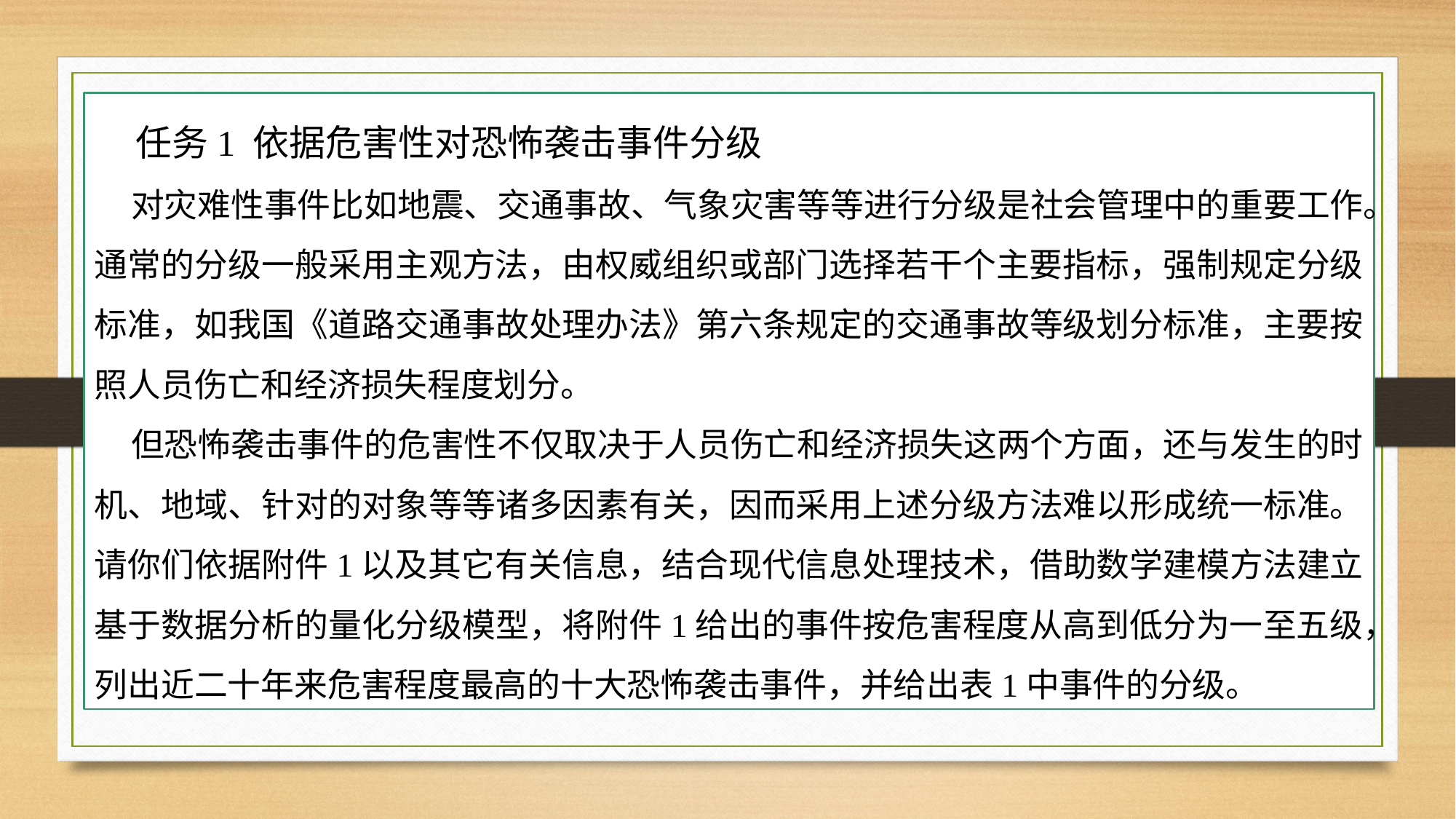

任务1 依据危害性对恐怖袭击事件分级
对灾难性事件比如地震、交通事故、气象灾害等等进行分级是社会管理中的重要工作。通常的分级一般采用主观方法，由权威组织或部门选择若干个主要指标，强制规定分级标准，如我国《道路交通事故处理办法》第六条规定的交通事故等级划分标准，主要按照人员伤亡和经济损失程度划分。
但恐怖袭击事件的危害性不仅取决于人员伤亡和经济损失这两个方面，还与发生的时机、地域、针对的对象等等诸多因素有关，因而采用上述分级方法难以形成统一标准。请你们依据附件1以及其它有关信息，结合现代信息处理技术，借助数学建模方法建立基于数据分析的量化分级模型，将附件1给出的事件按危害程度从高到低分为一至五级，列出近二十年来危害程度最高的十大恐怖袭击事件，并给出表1中事件的分级。